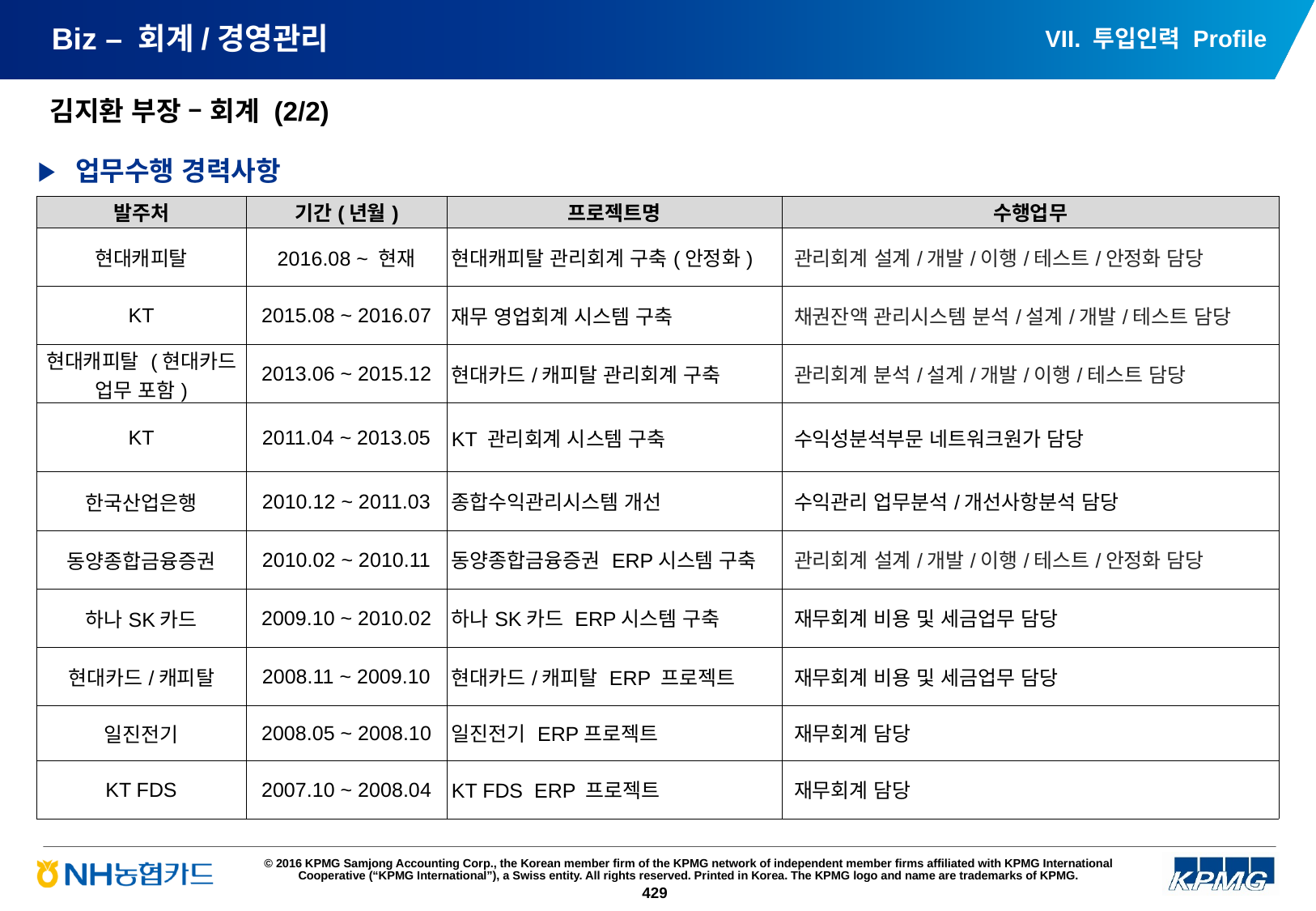

VII. 투입인력 Profile
# Biz – 회계/경영관리
김지환 부장 – 회계 (2/2)
업무수행 경력사항
| 발주처 | 기간(년월) | 프로젝트명 | 수행업무 |
| --- | --- | --- | --- |
| 현대캐피탈 | 2016.08 ~ 현재 | 현대캐피탈 관리회계 구축(안정화) | 관리회계 설계/개발/이행/테스트/안정화 담당 |
| KT | 2015.08 ~ 2016.07 | 재무 영업회계 시스템 구축 | 채권잔액 관리시스템 분석/설계/개발/테스트 담당 |
| 현대캐피탈 (현대카드 업무 포함) | 2013.06 ~ 2015.12 | 현대카드/캐피탈 관리회계 구축 | 관리회계 분석/설계/개발/이행/테스트 담당 |
| KT | 2011.04 ~ 2013.05 | KT 관리회계 시스템 구축 | 수익성분석부문 네트워크원가 담당 |
| 한국산업은행 | 2010.12 ~ 2011.03 | 종합수익관리시스템 개선 | 수익관리 업무분석/개선사항분석 담당 |
| 동양종합금융증권 | 2010.02 ~ 2010.11 | 동양종합금융증권 ERP시스템 구축 | 관리회계 설계/개발/이행/테스트/안정화 담당 |
| 하나SK카드 | 2009.10 ~ 2010.02 | 하나SK카드 ERP시스템 구축 | 재무회계 비용 및 세금업무 담당 |
| 현대카드/캐피탈 | 2008.11 ~ 2009.10 | 현대카드/캐피탈 ERP 프로젝트 | 재무회계 비용 및 세금업무 담당 |
| 일진전기 | 2008.05 ~ 2008.10 | 일진전기 ERP프로젝트 | 재무회계 담당 |
| KT FDS | 2007.10 ~ 2008.04 | KT FDS ERP 프로젝트 | 재무회계 담당 |